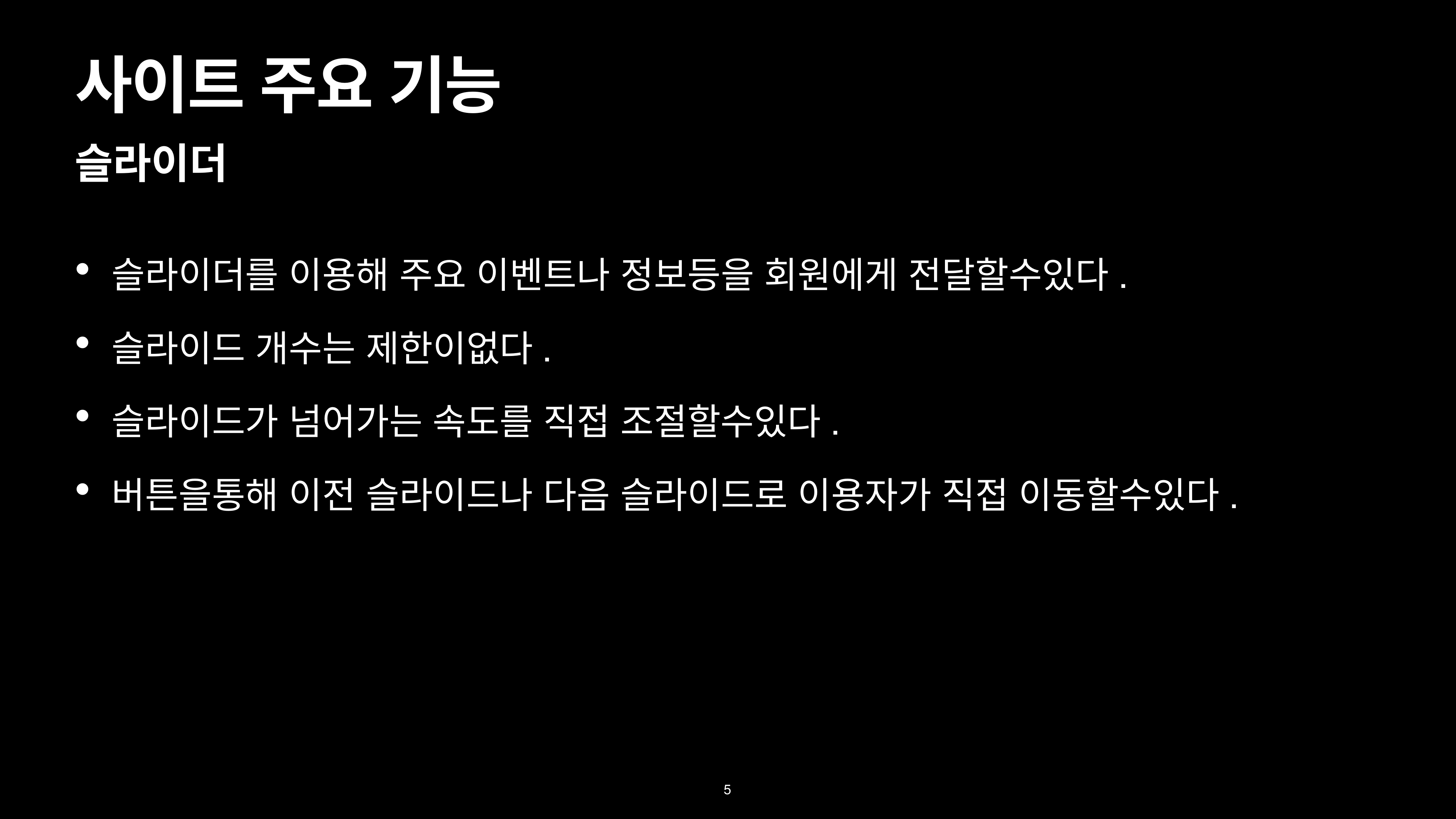

# 사이트 주요 기능
슬라이더
슬라이더를 이용해 주요 이벤트나 정보등을 회원에게 전달할수있다.
슬라이드 개수는 제한이없다.
슬라이드가 넘어가는 속도를 직접 조절할수있다.
버튼을통해 이전 슬라이드나 다음 슬라이드로 이용자가 직접 이동할수있다.
5